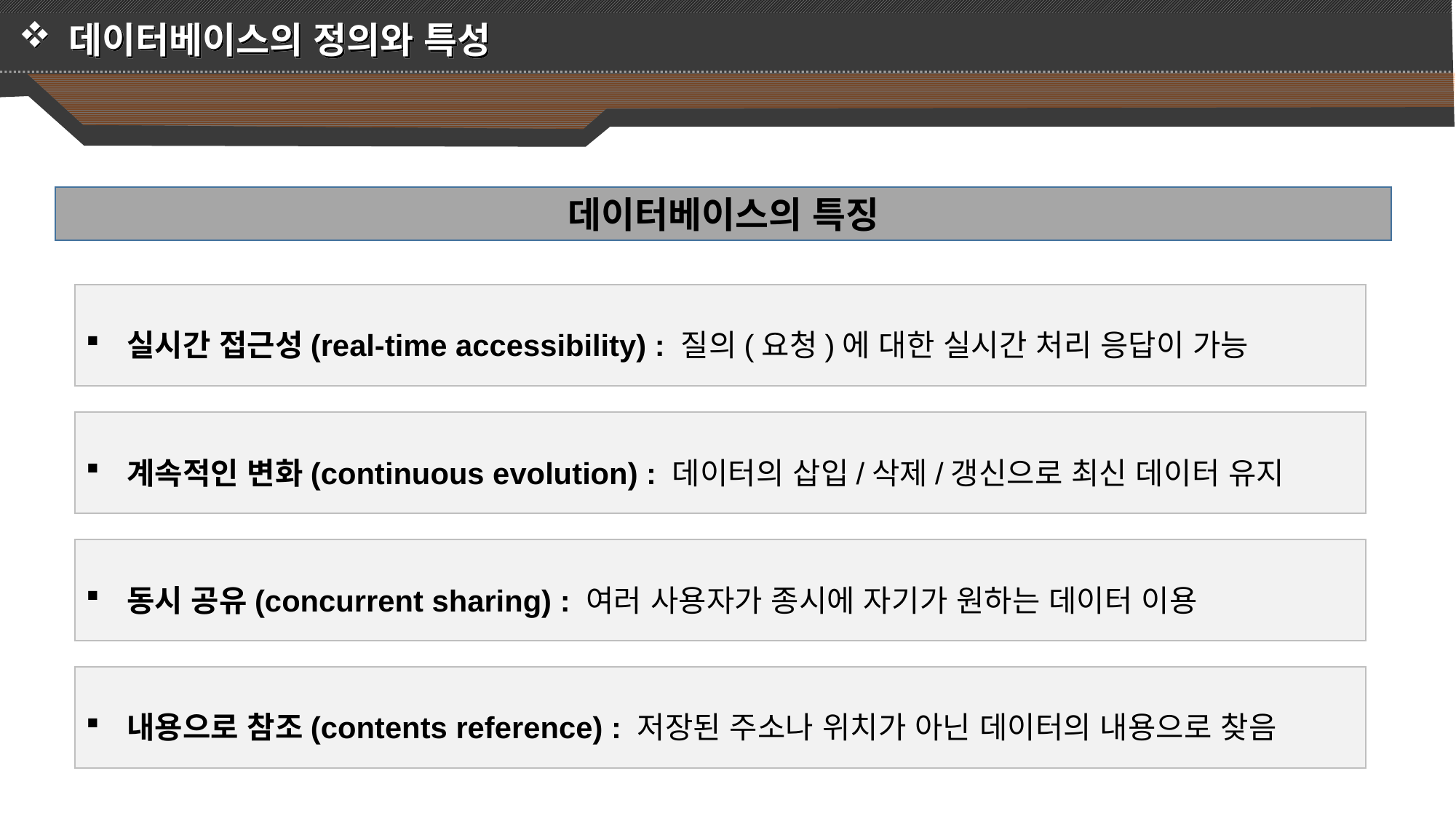

데이터베이스의 정의와 특성

데이터베이스의 특징
실시간 접근성(real-time accessibility) : 질의(요청)에 대한 실시간 처리 응답이 가능
계속적인 변화(continuous evolution) : 데이터의 삽입/삭제/갱신으로 최신 데이터 유지
동시 공유(concurrent sharing) : 여러 사용자가 종시에 자기가 원하는 데이터 이용
내용으로 참조(contents reference) : 저장된 주소나 위치가 아닌 데이터의 내용으로 찾음